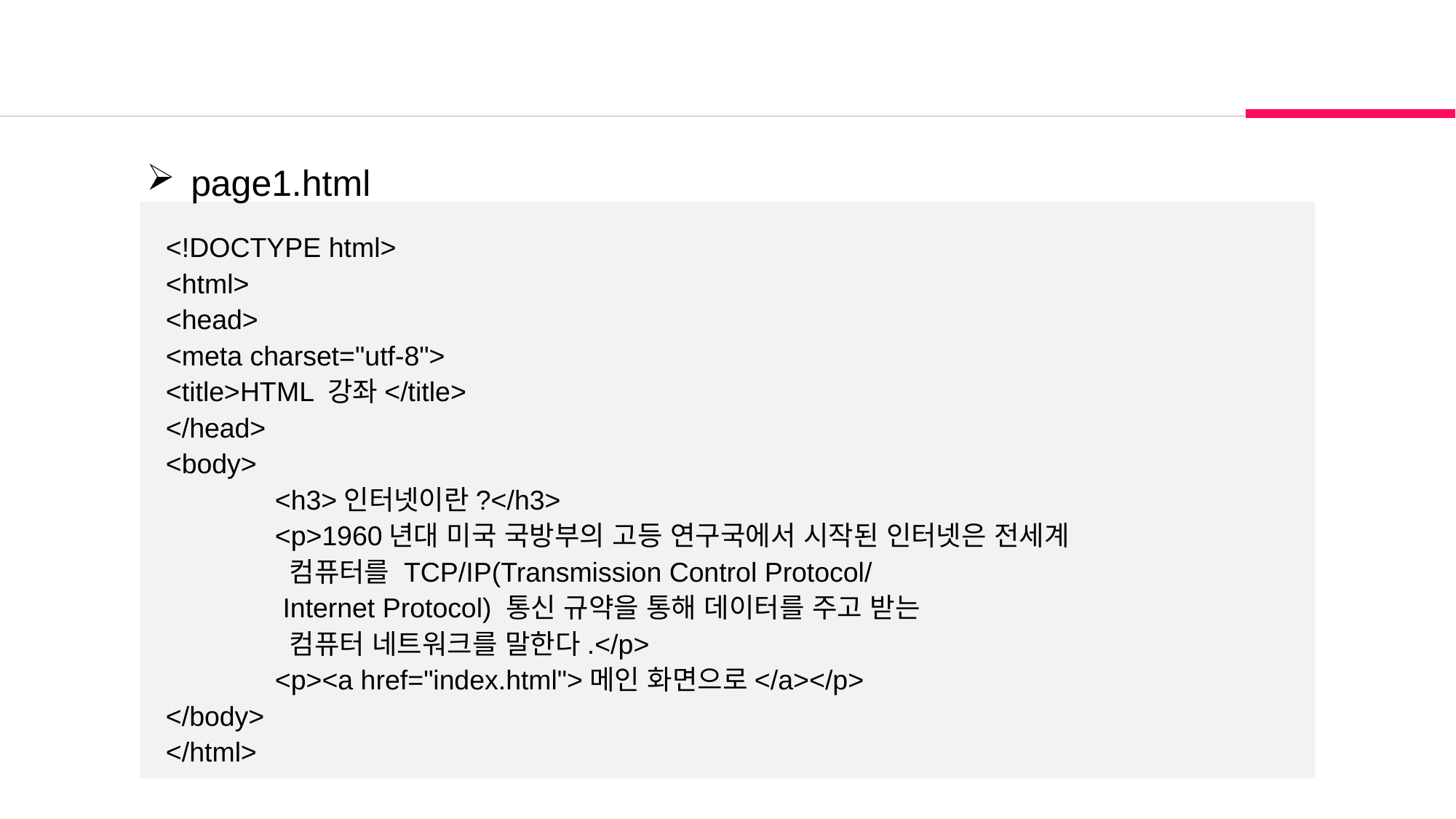

page1.html
<!DOCTYPE html>
<html>
<head>
<meta charset="utf-8">
<title>HTML 강좌</title>
</head>
<body>
	<h3>인터넷이란?</h3>
	<p>1960년대 미국 국방부의 고등 연구국에서 시작된 인터넷은 전세계
	 컴퓨터를 TCP/IP(Transmission Control Protocol/
	 Internet Protocol) 통신 규약을 통해 데이터를 주고 받는
	 컴퓨터 네트워크를 말한다.</p>
	<p><a href="index.html">메인 화면으로</a></p>
</body>
</html>